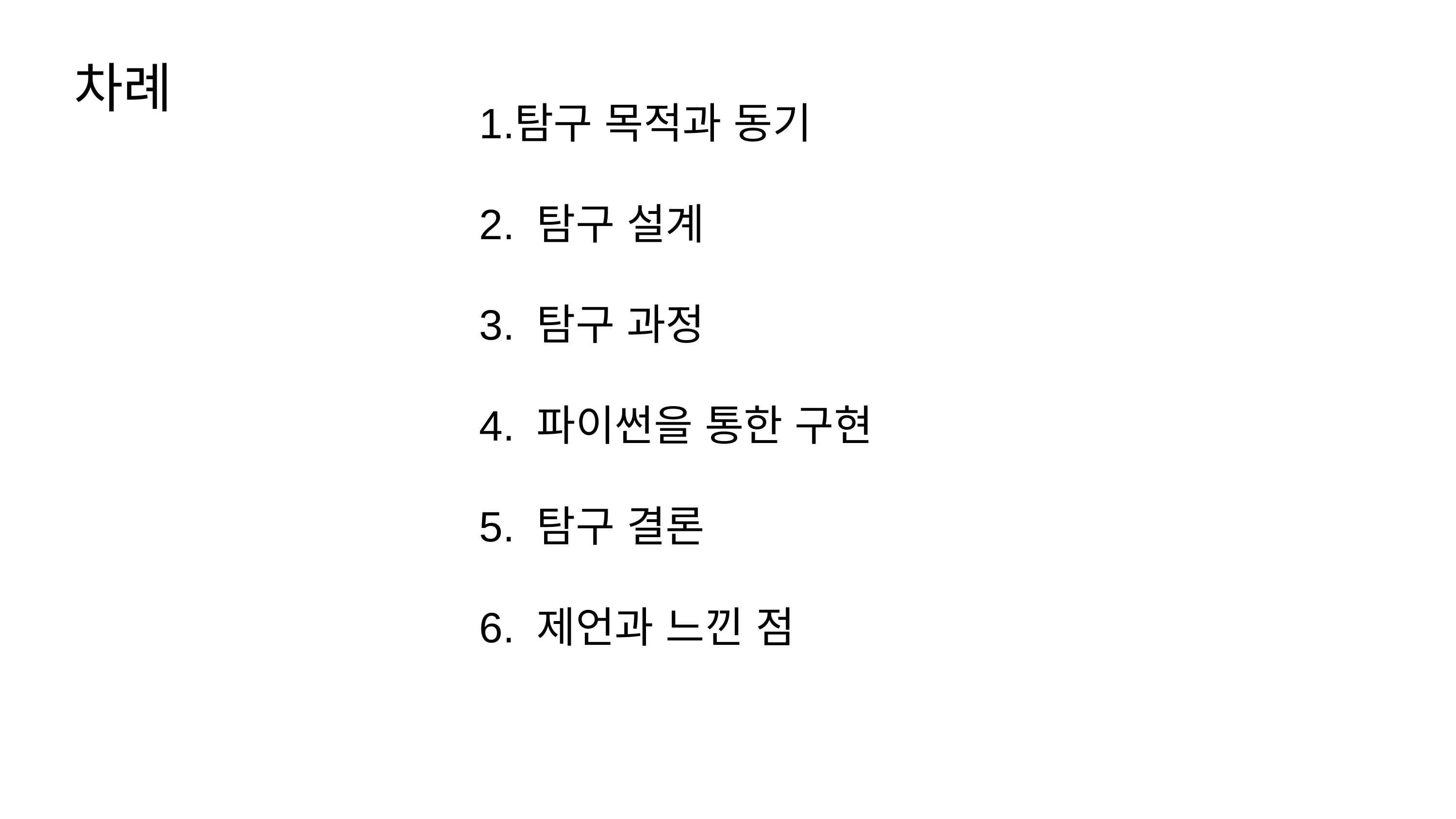

차례
탐구 목적과 동기

2. 탐구 설계

3. 탐구 과정

4. 파이썬을 통한 구현

5. 탐구 결론

6. 제언과 느낀 점